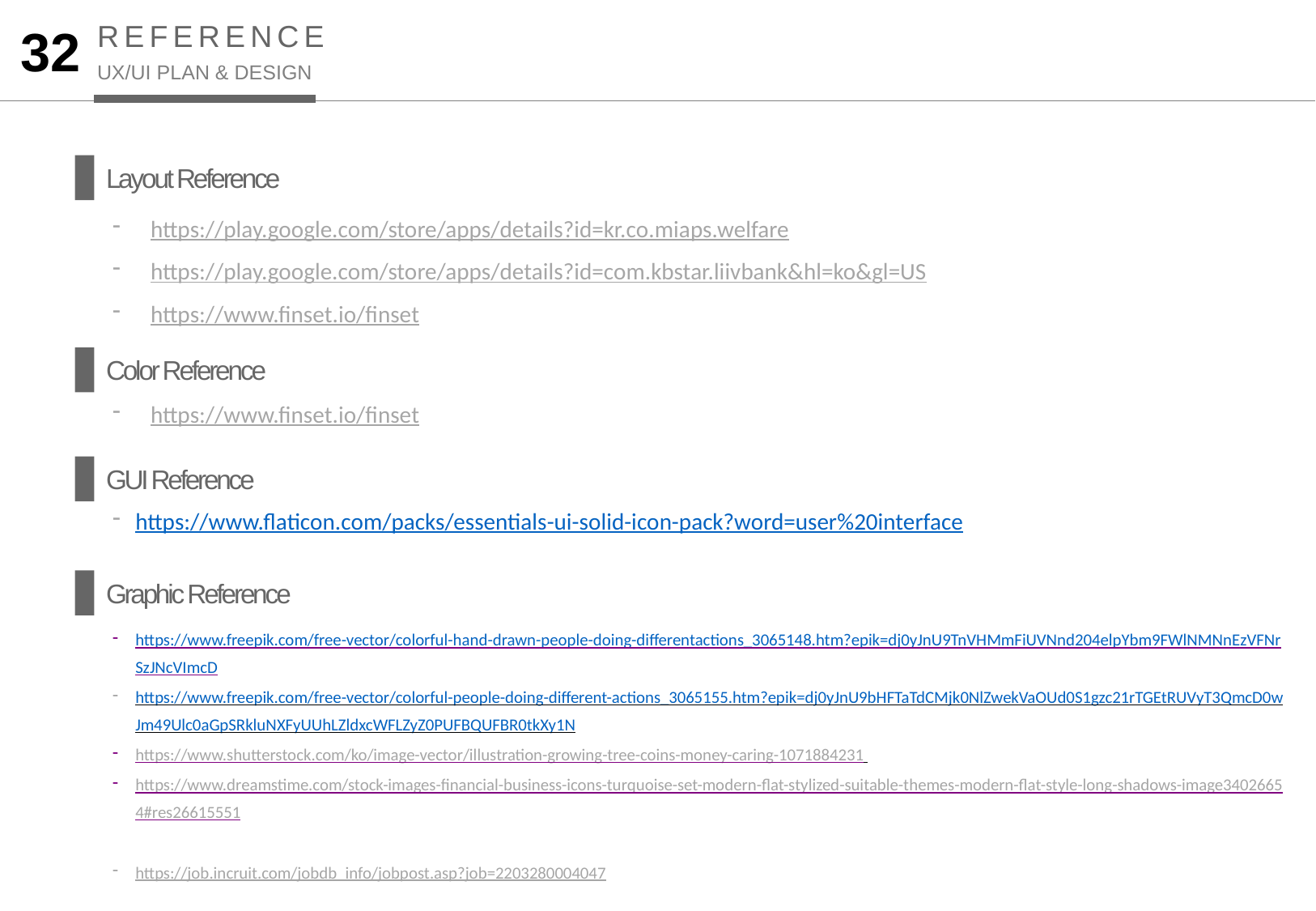

REFERENCE
32
UX/UI PLAN & DESIGN
Layout Reference

https://play.google.com/store/apps/details?id=kr.co.miaps.welfare
https://play.google.com/store/apps/details?id=com.kbstar.liivbank&hl=ko&gl=US
https://www.finset.io/finset
내용 입력
Color Reference

https://www.finset.io/finset
GUI Reference

https://www.flaticon.com/packs/essentials-ui-solid-icon-pack?word=user%20interface

Graphic Reference

https://www.freepik.com/free-vector/colorful-hand-drawn-people-doing-differentactions_3065148.htm?epik=dj0yJnU9TnVHMmFiUVNnd204elpYbm9FWlNMNnEzVFNrSzJNcVImcD
https://www.freepik.com/free-vector/colorful-people-doing-different-actions_3065155.htm?epik=dj0yJnU9bHFTaTdCMjk0NlZwekVaOUd0S1gzc21rTGEtRUVyT3QmcD0wJm49Ulc0aGpSRkluNXFyUUhLZldxcWFLZyZ0PUFBQUFBR0tkXy1N
https://www.shutterstock.com/ko/image-vector/illustration-growing-tree-coins-money-caring-1071884231
https://www.dreamstime.com/stock-images-financial-business-icons-turquoise-set-modern-flat-stylized-suitable-themes-modern-flat-style-long-shadows-image34026654#res26615551
https://job.incruit.com/jobdb_info/jobpost.asp?job=2203280004047